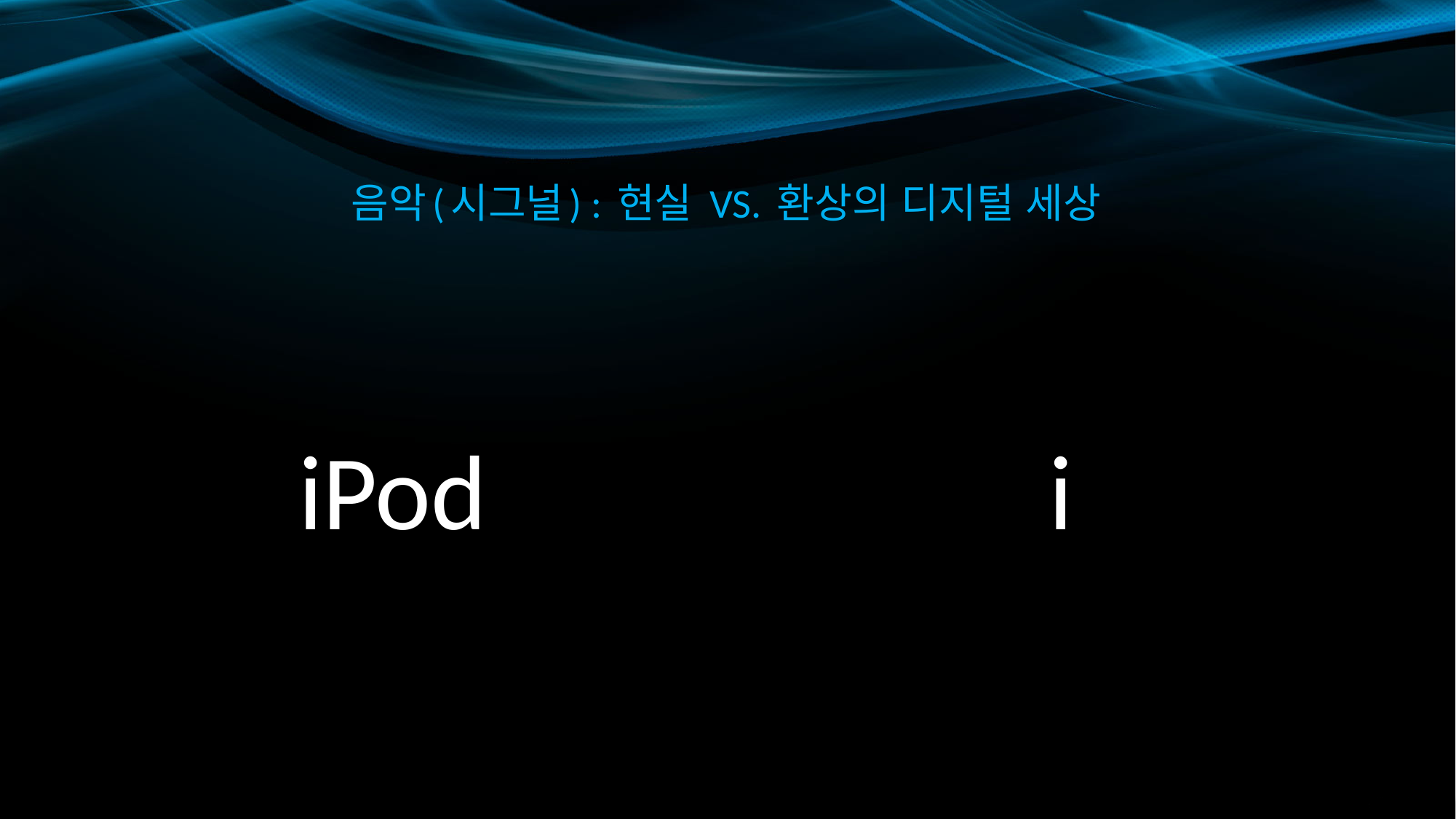

# 음악(시그널) : 현실 VS. 환상의 디지털 세상
iPod
i